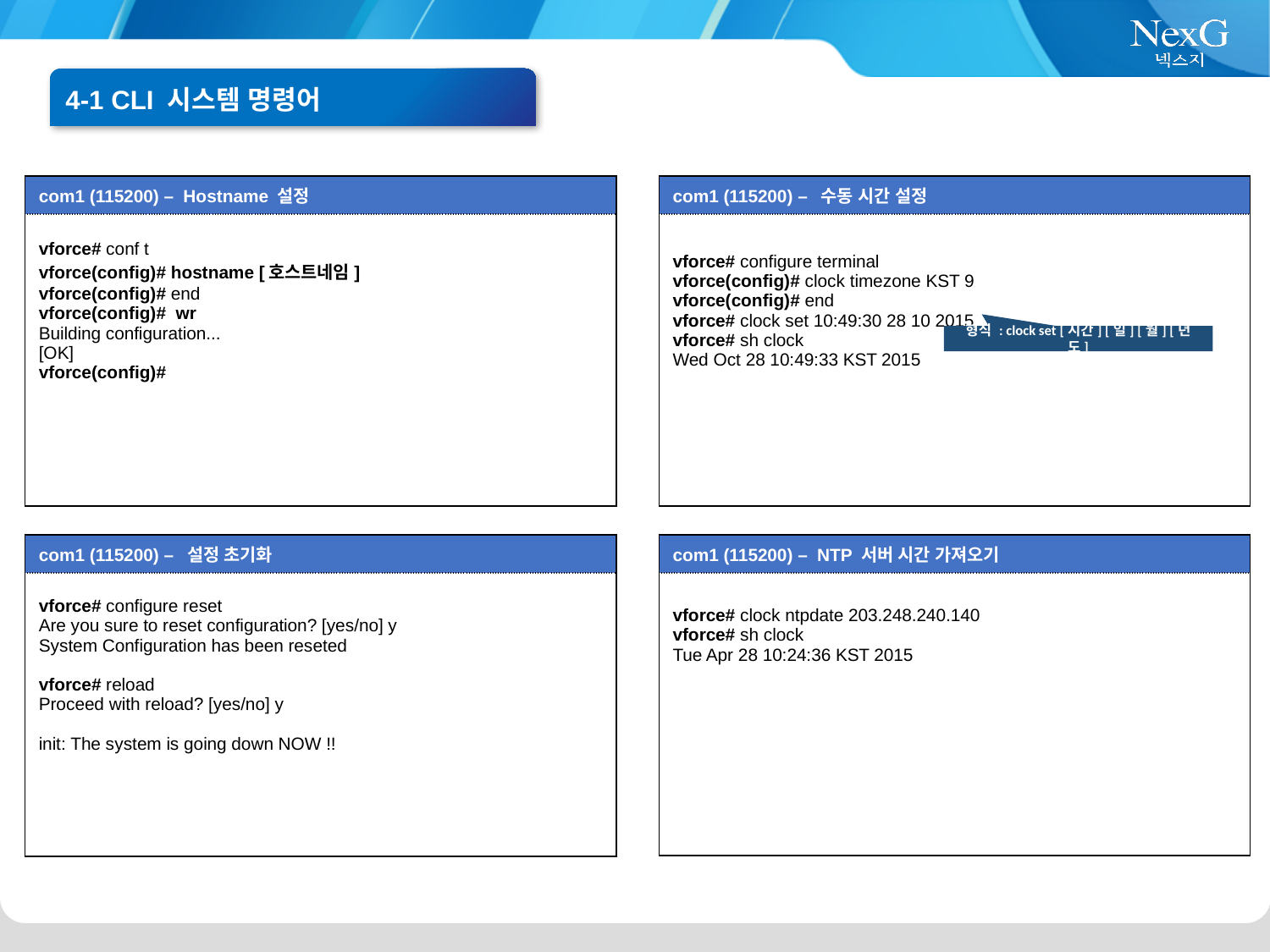

4-1 CLI 시스템 명령어
| com1 (115200) – Hostname 설정 |
| --- |
| vforce# conf t vforce(config)# hostname [호스트네임] vforce(config)# end vforce(config)# wr Building configuration... [OK] vforce(config)# |
| com1 (115200) – 수동 시간 설정 |
| --- |
| vforce# configure terminal vforce(config)# clock timezone KST 9 vforce(config)# end vforce# clock set 10:49:30 28 10 2015 vforce# sh clock Wed Oct 28 10:49:33 KST 2015 |
형식 : clock set [시간] [일] [월] [년도]
| com1 (115200) – NTP 서버 시간 가져오기 |
| --- |
| vforce# clock ntpdate 203.248.240.140 vforce# sh clock Tue Apr 28 10:24:36 KST 2015 |
| com1 (115200) – 설정 초기화 |
| --- |
| vforce# configure reset Are you sure to reset configuration? [yes/no] y System Configuration has been reseted vforce# reload Proceed with reload? [yes/no] y init: The system is going down NOW !! |